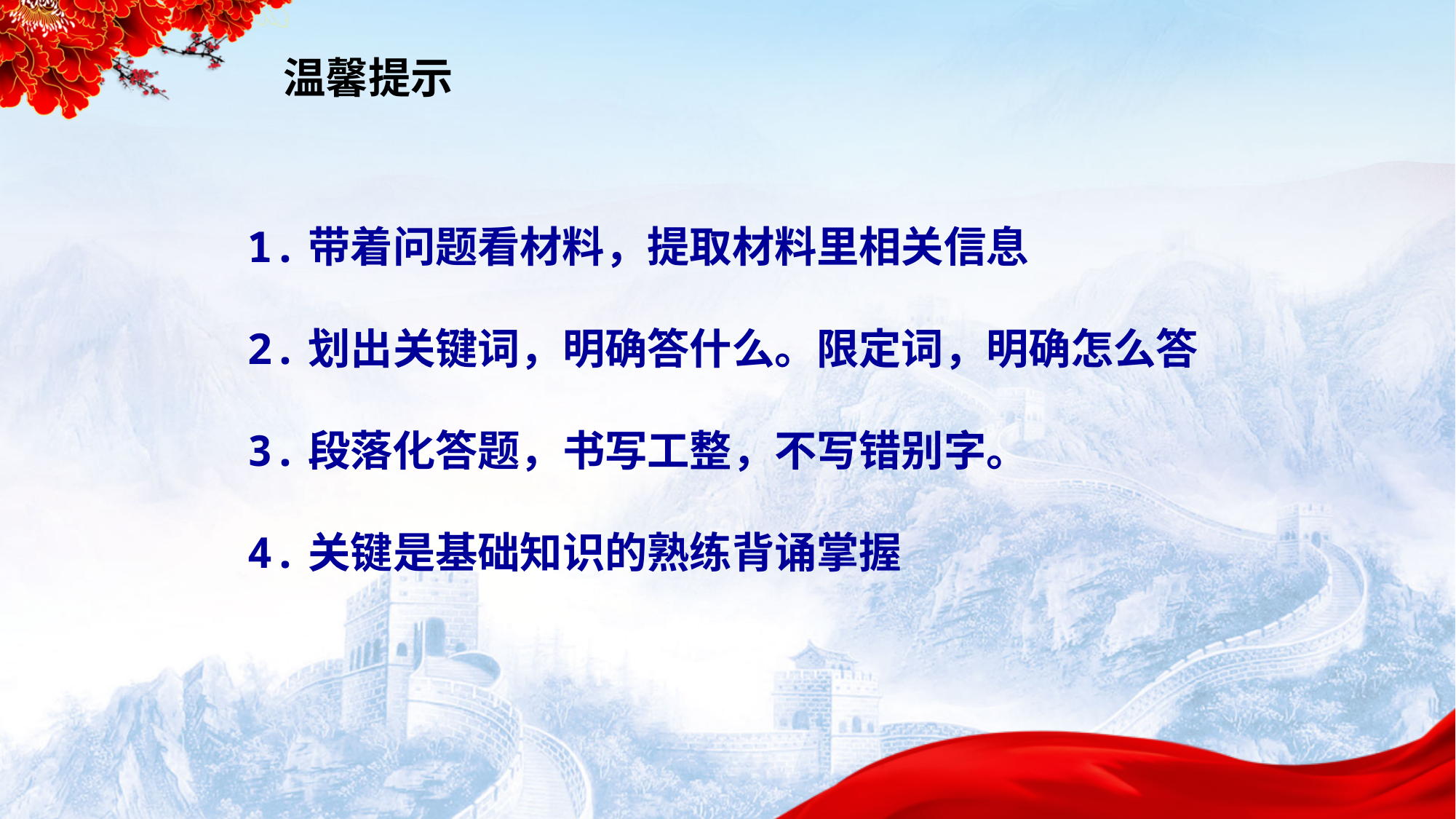

温馨提示

1.带着问题看材料，提取材料里相关信息

2.划出关键词，明确答什么。限定词，明确怎么答

3.段落化答题，书写工整，不写错别字。

4.关键是基础知识的熟练背诵掌握